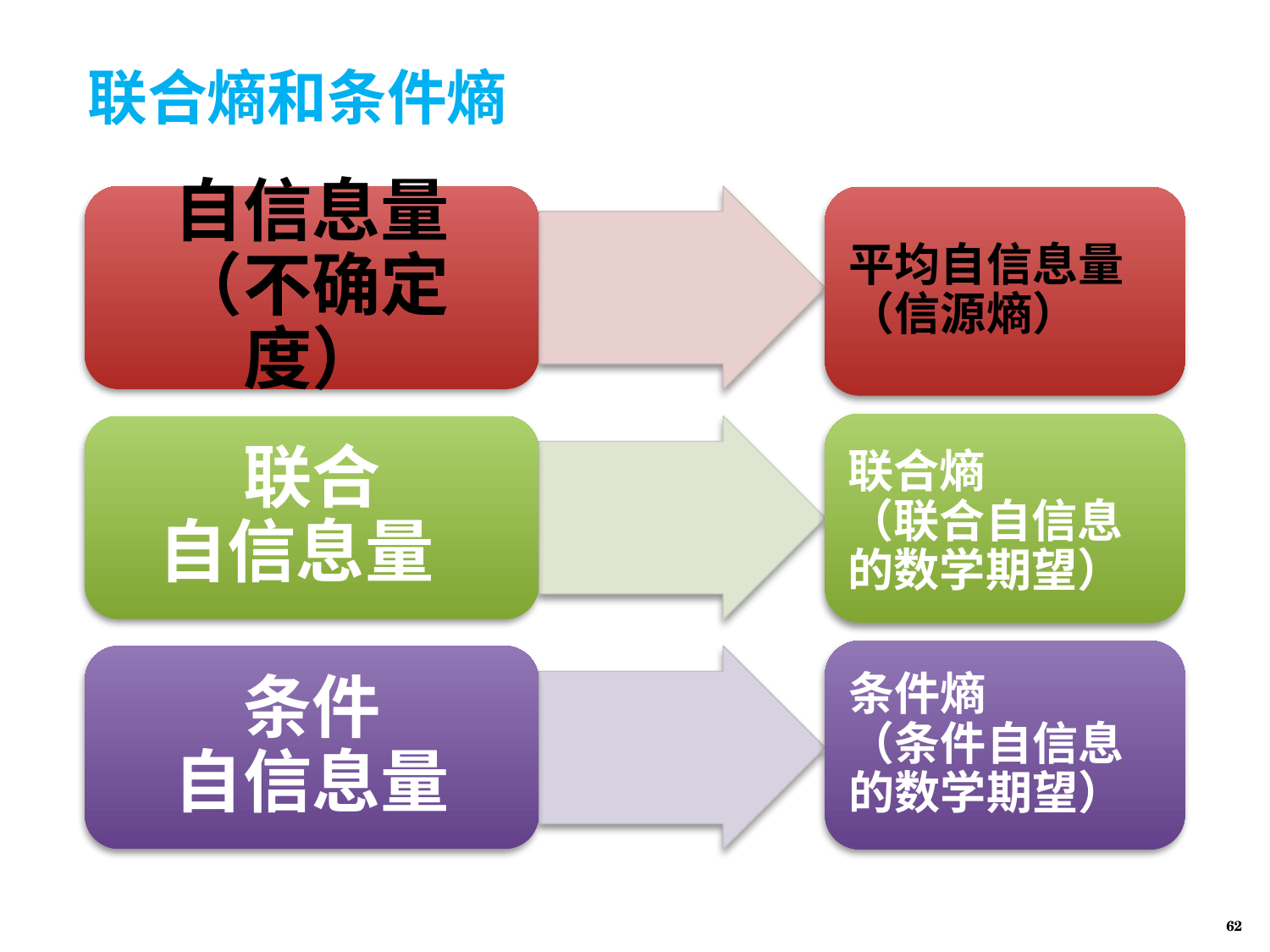

# 联合熵和条件熵

自信息量（不确定度）

平均自信息量 （信源熵）

联合熵
（联合自信息的数学期望）

联合
自信息量

条件熵
（条件自信息的数学期望）

条件
自信息量

62